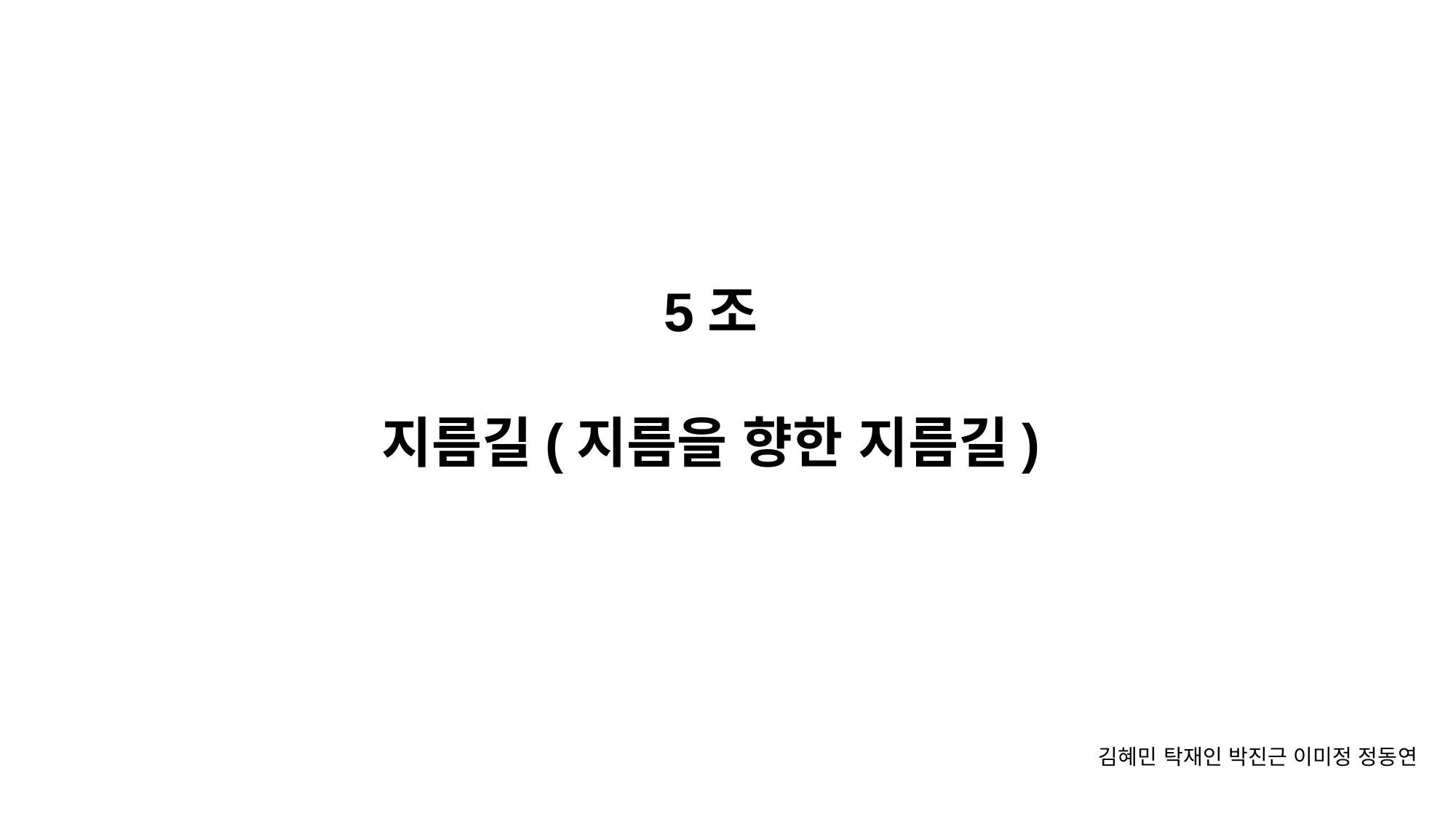

5조

지름길(지름을 향한 지름길)

김혜민 탁재인 박진근 이미정 정동연